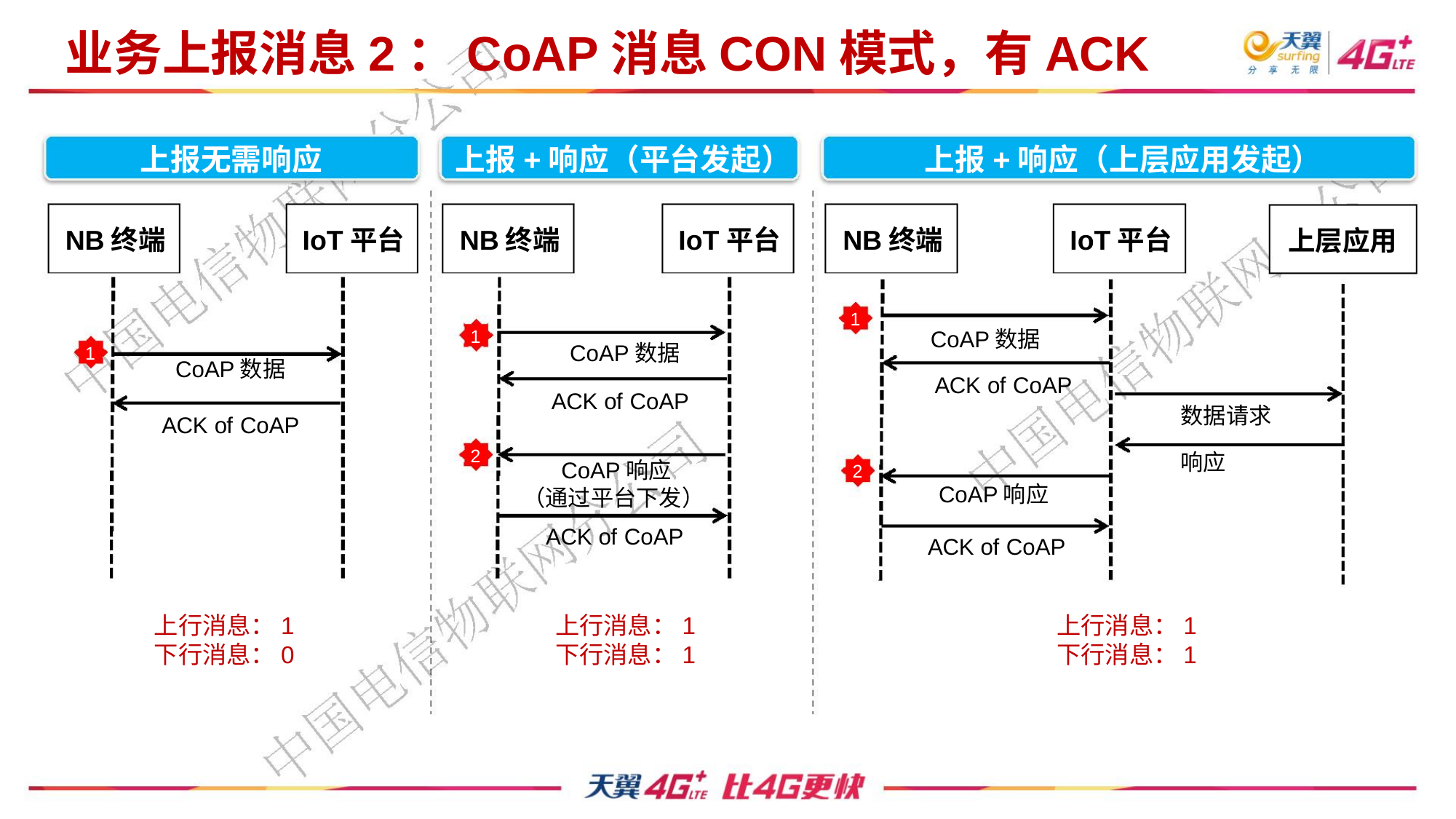

业务上报消息2：CoAP消息CON模式，有ACK
上报无需响应
上报+响应（平台发起）
上报+响应（上层应用发起）
NB终端
IoT平台
NB终端
IoT平台
NB终端
IoT平台
上层应用
1
2
CoAP数据
1
CoAP数据
1
CoAP数据
ACK of CoAP
ACK of CoAP
数据请求
响应
ACK of CoAP
2
CoAP响应
（通过平台下发）
CoAP响应
ACK of CoAP
ACK of CoAP
上行消息：1
下行消息：0
上行消息：1
下行消息：1
上行消息：1
下行消息：1